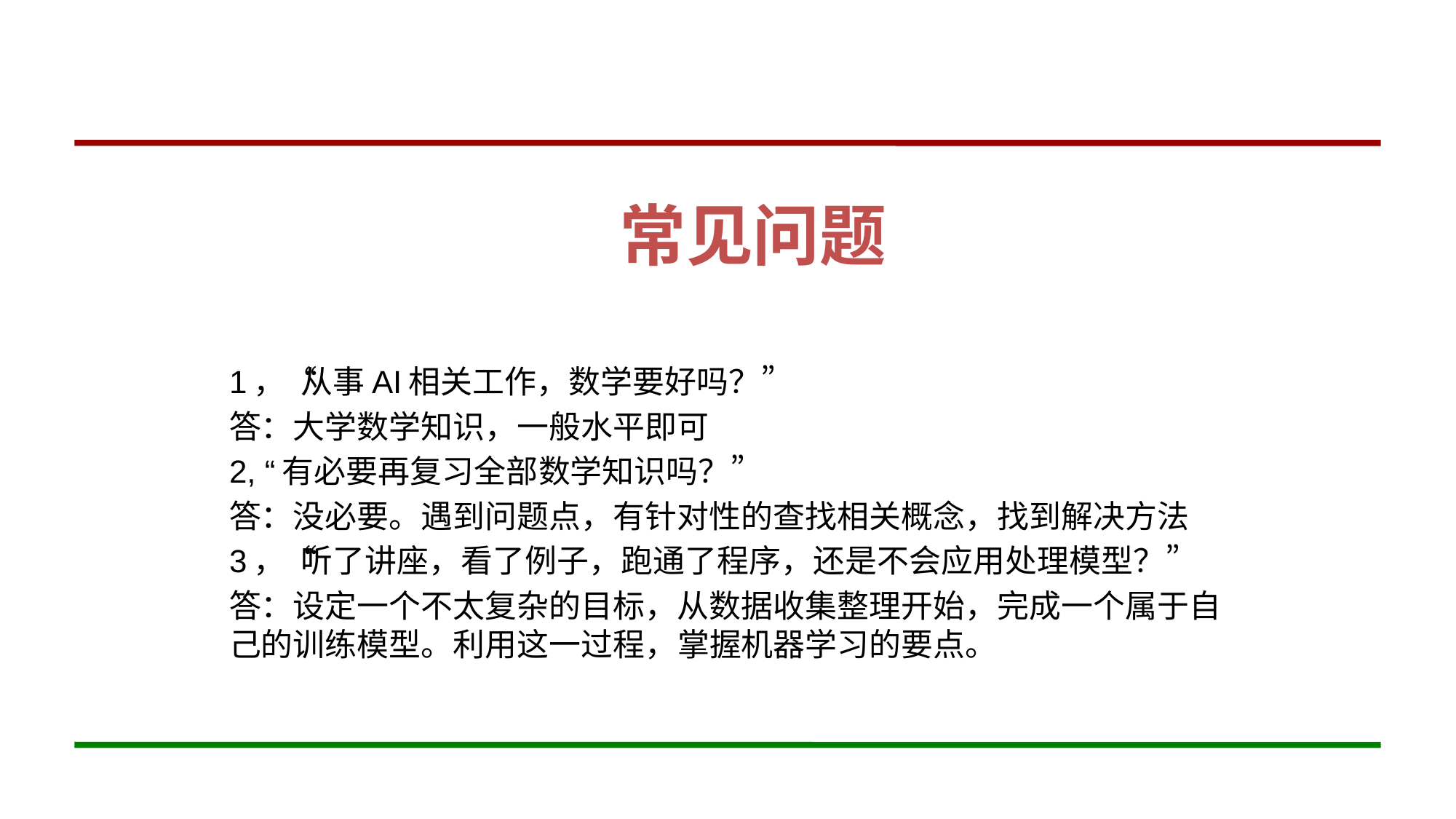

# 常见问题
1，“从事AI相关工作，数学要好吗？”
答：大学数学知识，一般水平即可
2, “有必要再复习全部数学知识吗？”
答：没必要。遇到问题点，有针对性的查找相关概念，找到解决方法
3，“听了讲座，看了例子，跑通了程序，还是不会应用处理模型？”
答：设定一个不太复杂的目标，从数据收集整理开始，完成一个属于自己的训练模型。利用这一过程，掌握机器学习的要点。